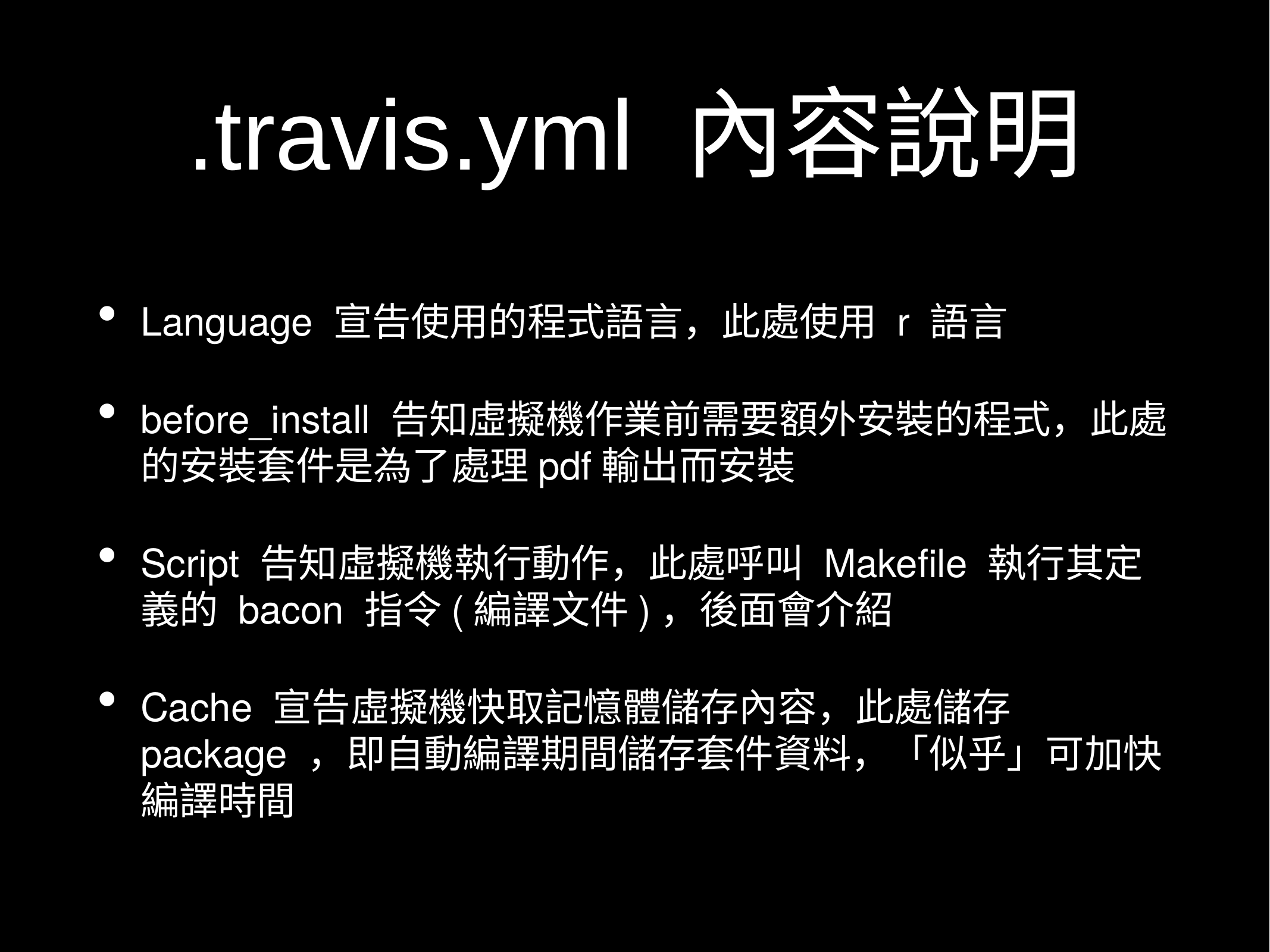

# .travis.yml 內容說明
Language 宣告使用的程式語言，此處使用 r 語言
before_install 告知虛擬機作業前需要額外安裝的程式，此處的安裝套件是為了處理pdf輸出而安裝
Script 告知虛擬機執行動作，此處呼叫 Makefile 執行其定義的 bacon 指令(編譯文件)，後面會介紹
Cache 宣告虛擬機快取記憶體儲存內容，此處儲存 package ，即自動編譯期間儲存套件資料，「似乎」可加快編譯時間